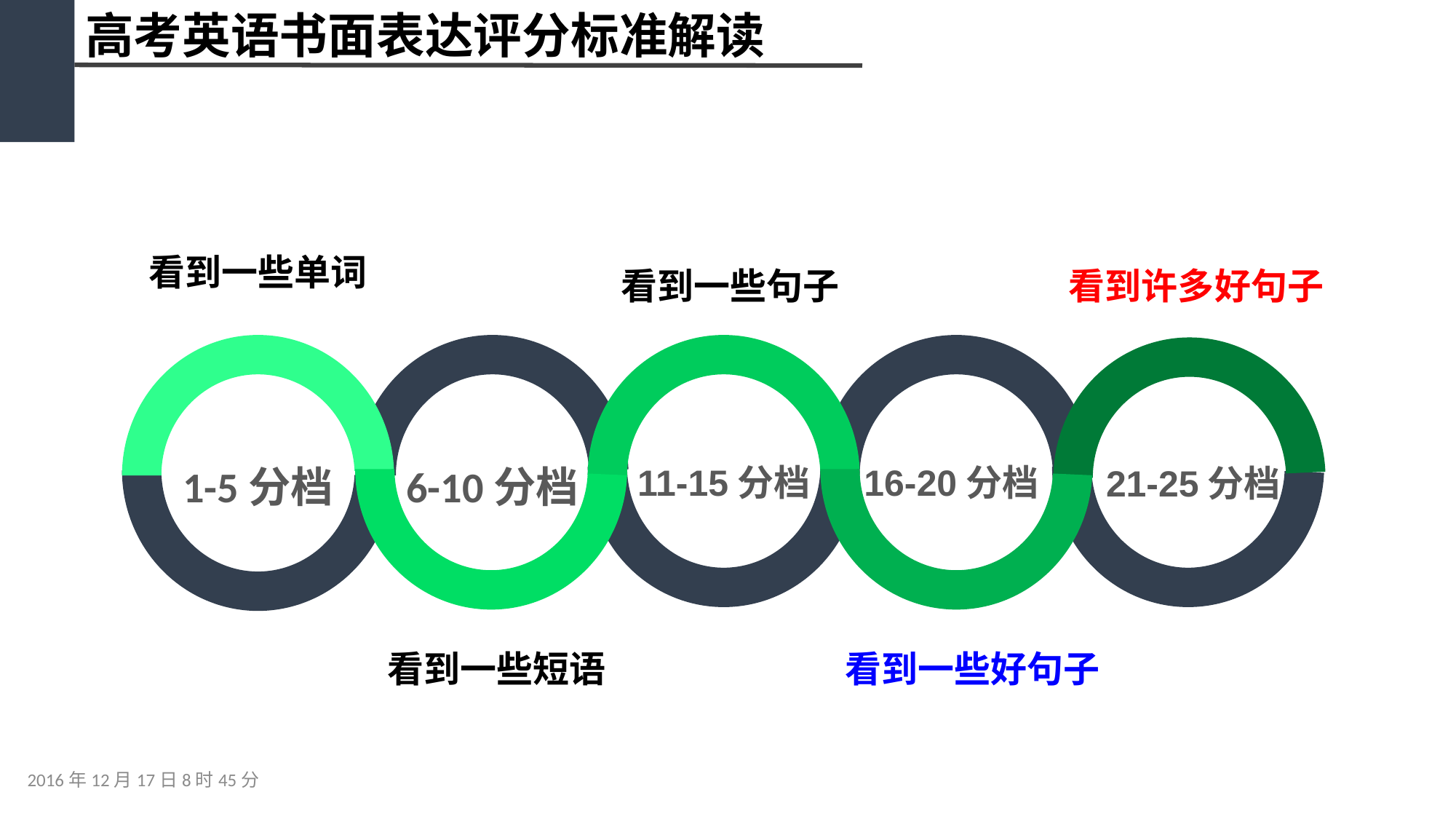

高考英语书面表达评分标准解读

看到一些单词
看到一些句子
看到许多好句子

1-5分档
6-10分档
11-15分档
16-20分档
21-25分档
看到一些短语
看到一些好句子
2016年12月17日8时45分